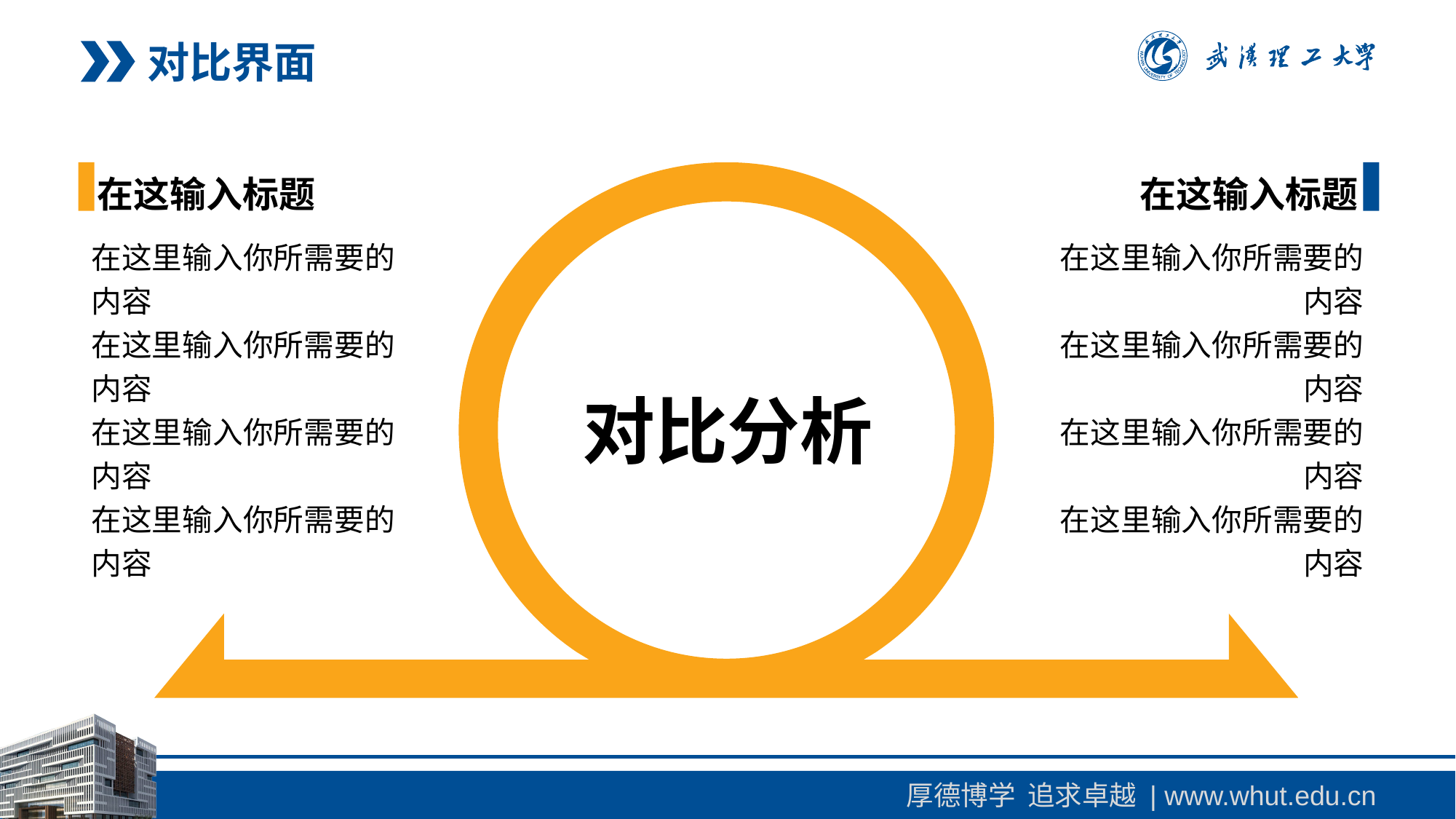

对比界面
在这输入标题
在这输入标题
在这里输入你所需要的内容
在这里输入你所需要的内容
在这里输入你所需要的内容
在这里输入你所需要的内容
在这里输入你所需要的内容
在这里输入你所需要的内容
在这里输入你所需要的内容
在这里输入你所需要的内容
对比分析